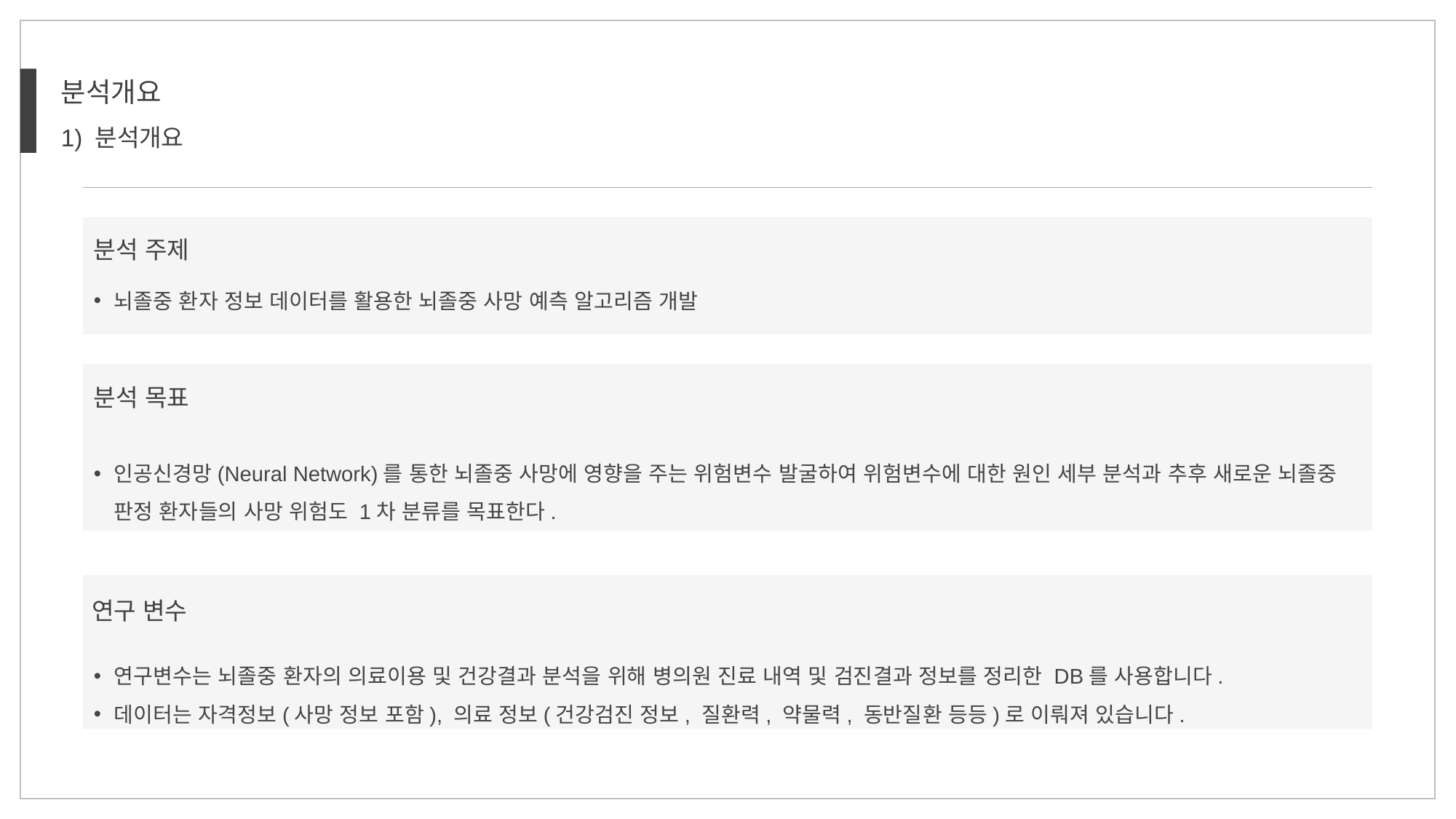

분석개요
1) 분석개요
분석 주제

뇌졸중 환자 정보 데이터를 활용한 뇌졸중 사망 예측 알고리즘 개발
분석 목표

인공신경망(Neural Network)를 통한 뇌졸중 사망에 영향을 주는 위험변수 발굴하여 위험변수에 대한 원인 세부 분석과 추후 새로운 뇌졸중 판정 환자들의 사망 위험도 1차 분류를 목표한다.

연구 변수
연구변수는 뇌졸중 환자의 의료이용 및 건강결과 분석을 위해 병의원 진료 내역 및 검진결과 정보를 정리한 DB를 사용합니다.
데이터는 자격정보(사망 정보 포함), 의료 정보(건강검진 정보, 질환력, 약물력, 동반질환 등등)로 이뤄져 있습니다.